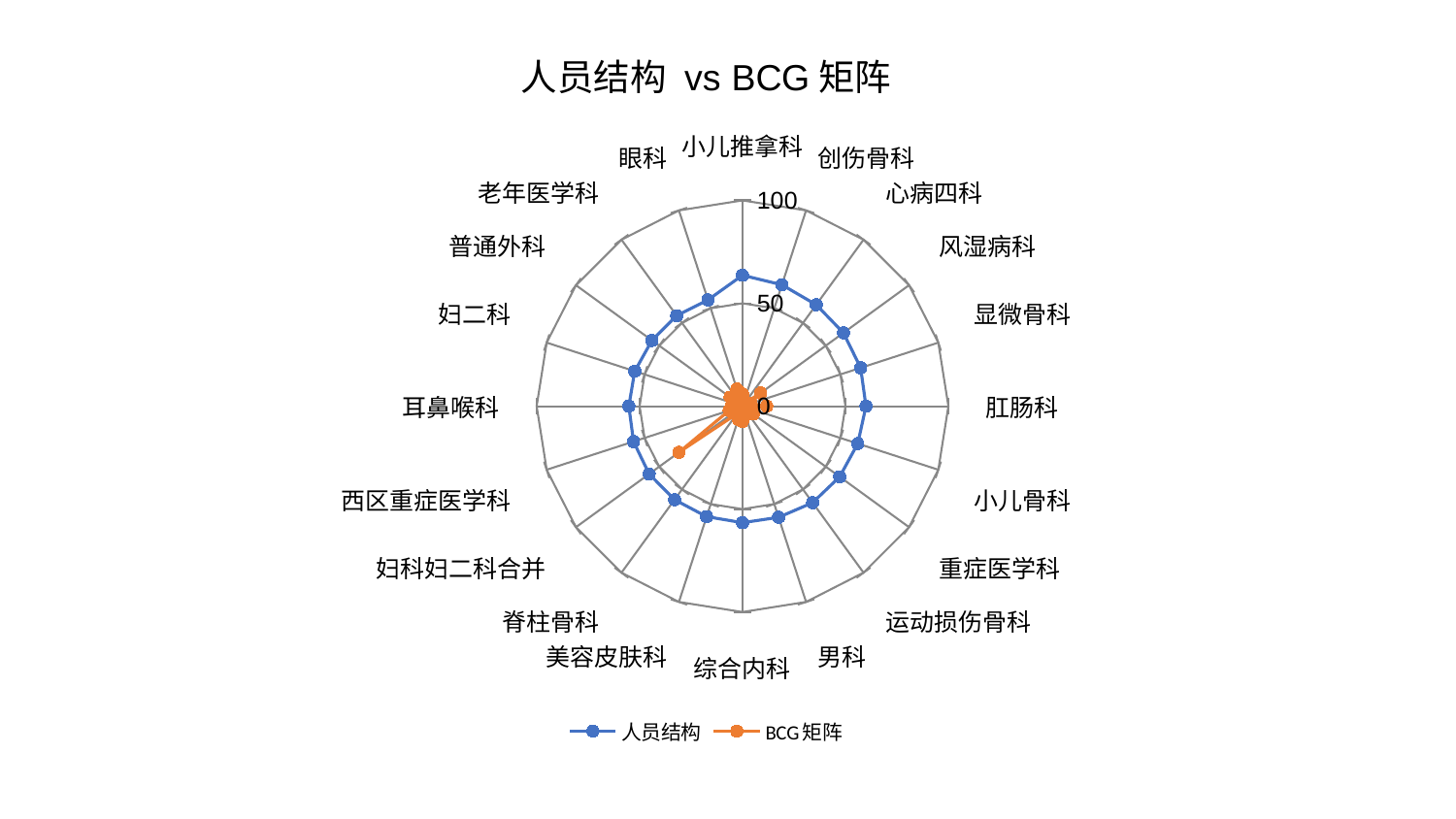

### Chart: 人员结构 vs BCG矩阵

| Category | 人员结构 | BCG矩阵 |
|---|---|---|
| 小儿推拿科 | 63.63572737897196 | 5.964526905784565 |
| 创伤骨科 | 62.00498386943001 | 2.9089022706157777 |
| 心病四科 | 60.928914582694624 | 1.5279603976756455 |
| 风湿病科 | 60.62605525735667 | 10.869606747964454 |
| 显微骨科 | 60.33600592442637 | 4.253756805456658 |
| 肛肠科 | 59.967325807460156 | 11.743057056822526 |
| 小儿骨科 | 58.877600821147254 | 4.293997524305764 |
| 重症医学科 | 58.35768760773981 | 6.531302989884557 |
| 运动损伤骨科 | 57.9542190531595 | 1.4992732187282385 |
| 男科 | 56.760091307730185 | 3.1427577790153576 |
| 综合内科 | 56.606668909639545 | 7.413337503231625 |
| 美容皮肤科 | 56.41893159721071 | 6.645784571445547 |
| 脊柱骨科 | 56.167012532115805 | 4.451871157150017 |
| 妇科妇二科合并 | 56.05988153488441 | 38.200443941197506 |
| 西区重症医学科 | 55.6625840503063 | 6.782104690408264 |
| 耳鼻喉科 | 55.2158450680807 | 5.425889740090743 |
| 妇二科 | 55.034521368359165 | 3.892736512516982 |
| 普通外科 | 54.38468990036319 | 7.437758588095189 |
| 老年医学科 | 54.38178232989339 | 2.1216499495258376 |
| 眼科 | 54.29735164860076 | 8.778440667259513 |
50